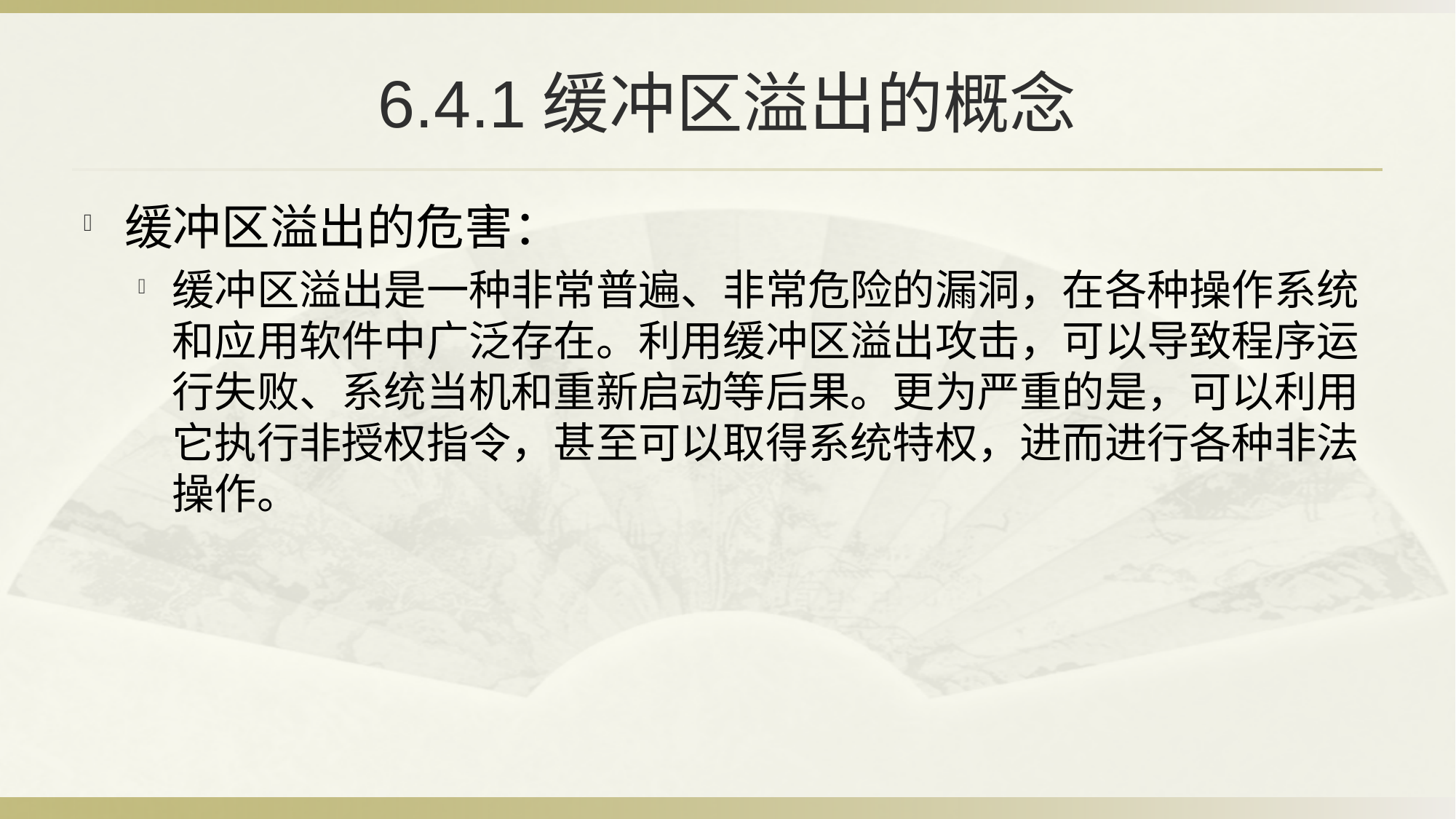

# 6.4.1缓冲区溢出的概念
缓冲区溢出的危害：
缓冲区溢出是一种非常普遍、非常危险的漏洞，在各种操作系统和应用软件中广泛存在。利用缓冲区溢出攻击，可以导致程序运行失败、系统当机和重新启动等后果。更为严重的是，可以利用它执行非授权指令，甚至可以取得系统特权，进而进行各种非法操作。